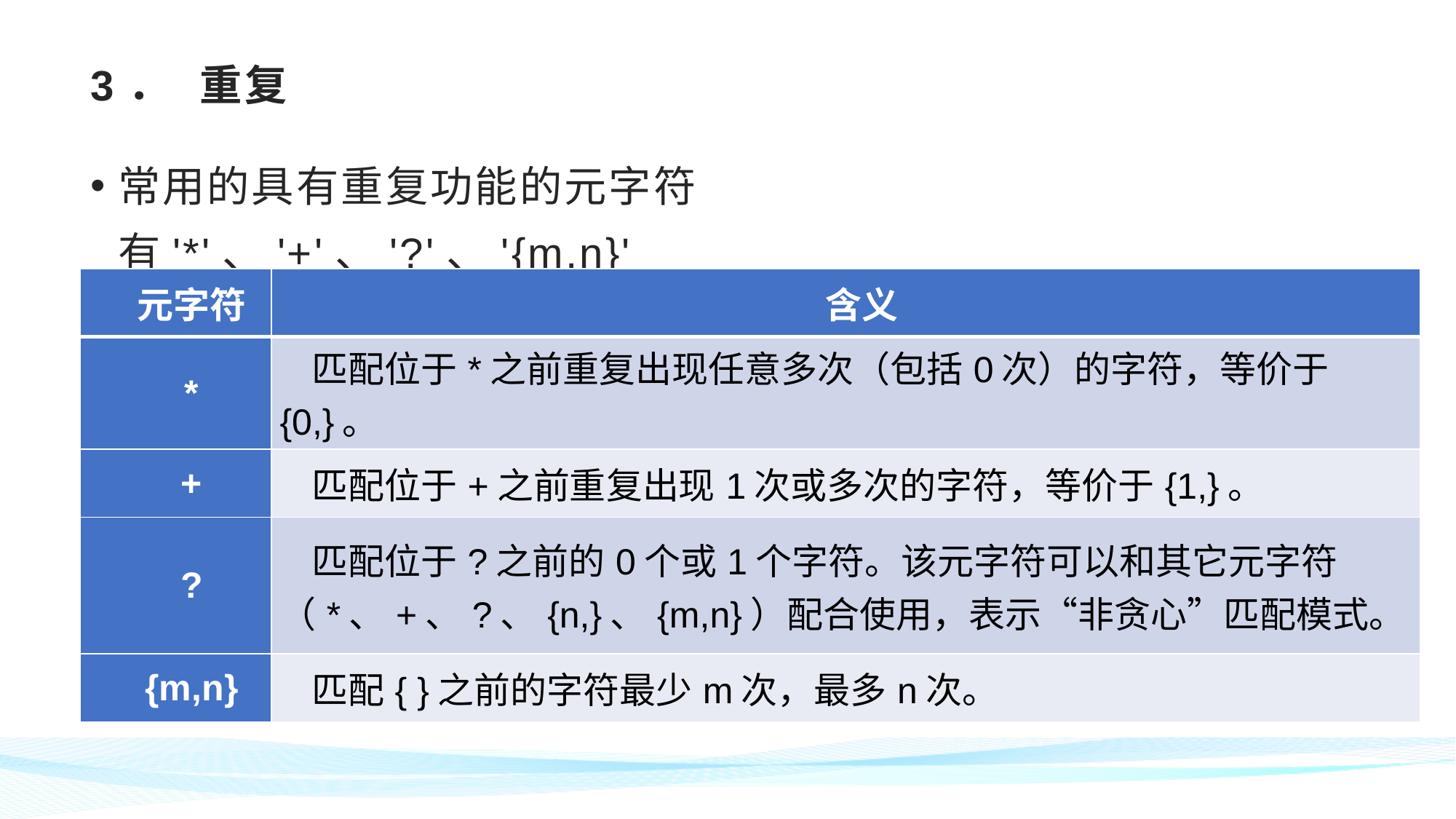

# 3．	重复
常用的具有重复功能的元字符有'*'、'+'、'?'、'{m,n}'
| 元字符 | 含义 |
| --- | --- |
| \* | 匹配位于\*之前重复出现任意多次（包括0次）的字符，等价于{0,}。 |
| + | 匹配位于+之前重复出现1次或多次的字符，等价于{1,}。 |
| ? | 匹配位于?之前的0个或1个字符。该元字符可以和其它元字符（\*、+、?、{n,}、{m,n}）配合使用，表示“非贪心”匹配模式。 |
| {m,n} | 匹配{ }之前的字符最少m次，最多n次。 |